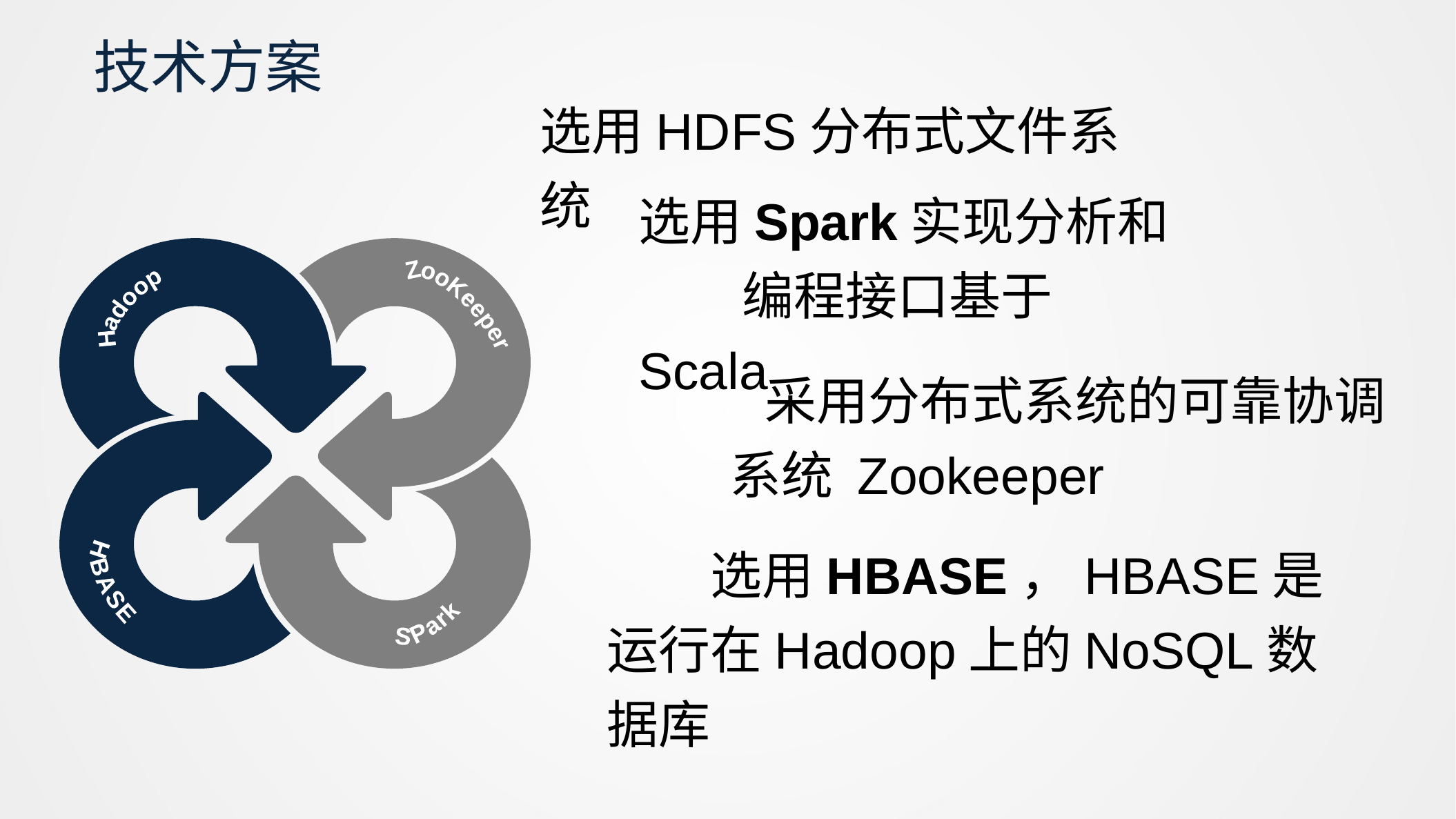

技术方案
选用HDFS分布式文件系统
选用Spark实现分析和	编程接口基于Scala

Hadoop
ZooKeeper

HBASE
SPark
  采用分布式系统的可靠协调    系统 Zookeeper
	选用HBASE，HBASE是运行在Hadoop上的NoSQL数据库